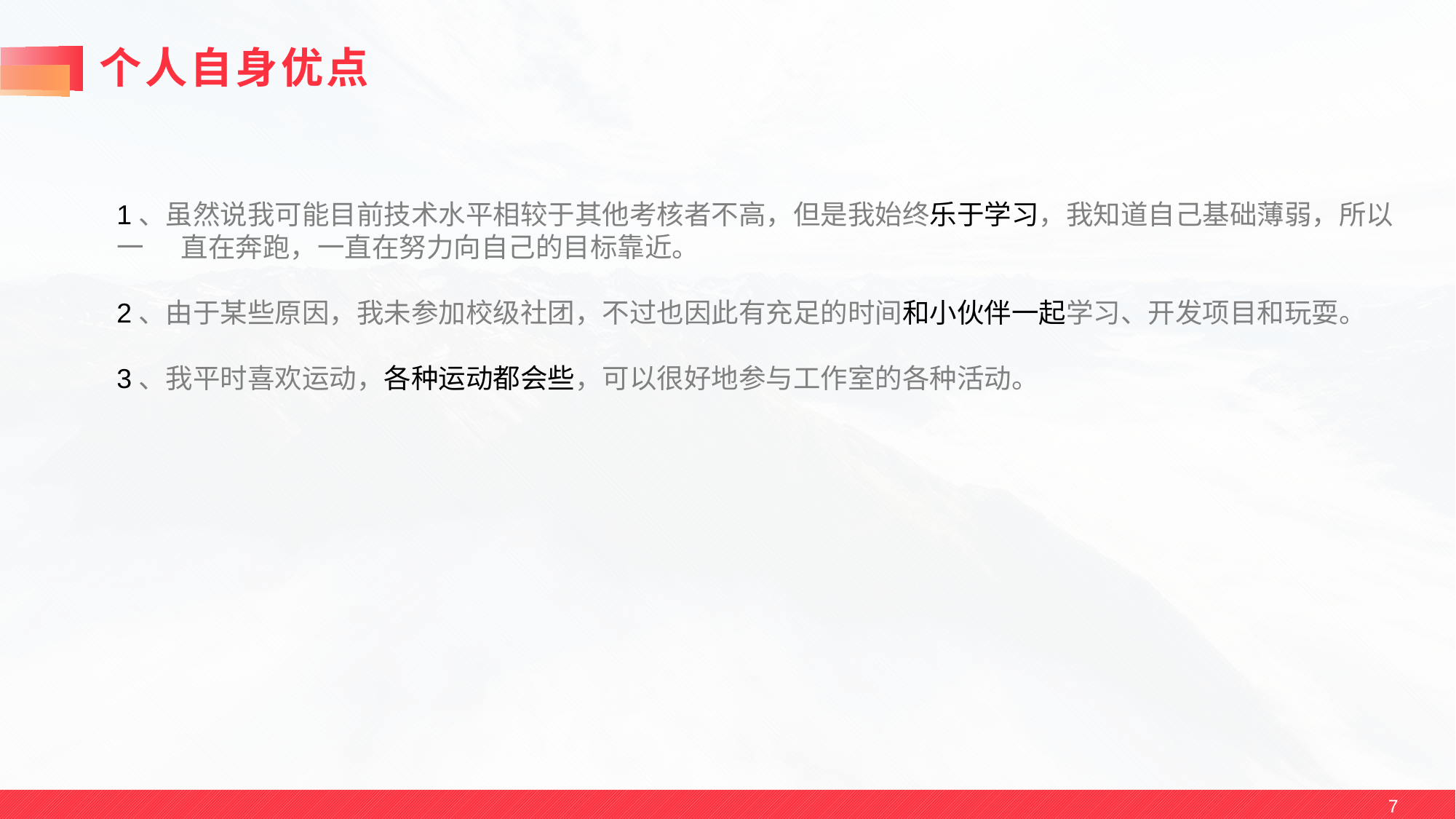

# 个人自身优点
1、虽然说我可能目前技术水平相较于其他考核者不高，但是我始终乐于学习，我知道自己基础薄弱，所以一      直在奔跑，一直在努力向自己的目标靠近。

2、由于某些原因，我未参加校级社团，不过也因此有充足的时间和小伙伴一起学习、开发项目和玩耍。

3、我平时喜欢运动，各种运动都会些，可以很好地参与工作室的各种活动。
7